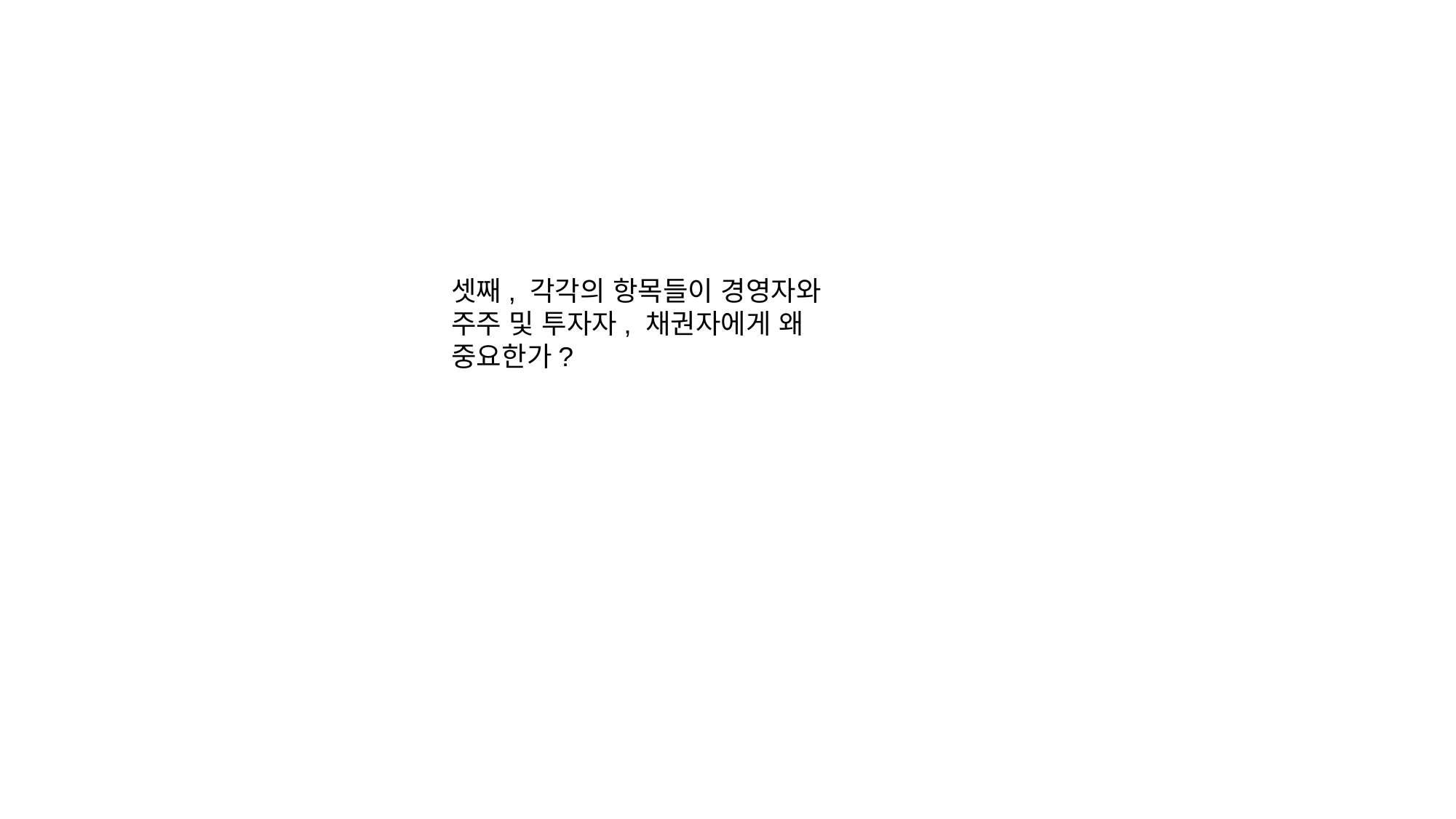

셋째, 각각의 항목들이 경영자와 주주 및 투자자, 채권자에게 왜 중요한가?